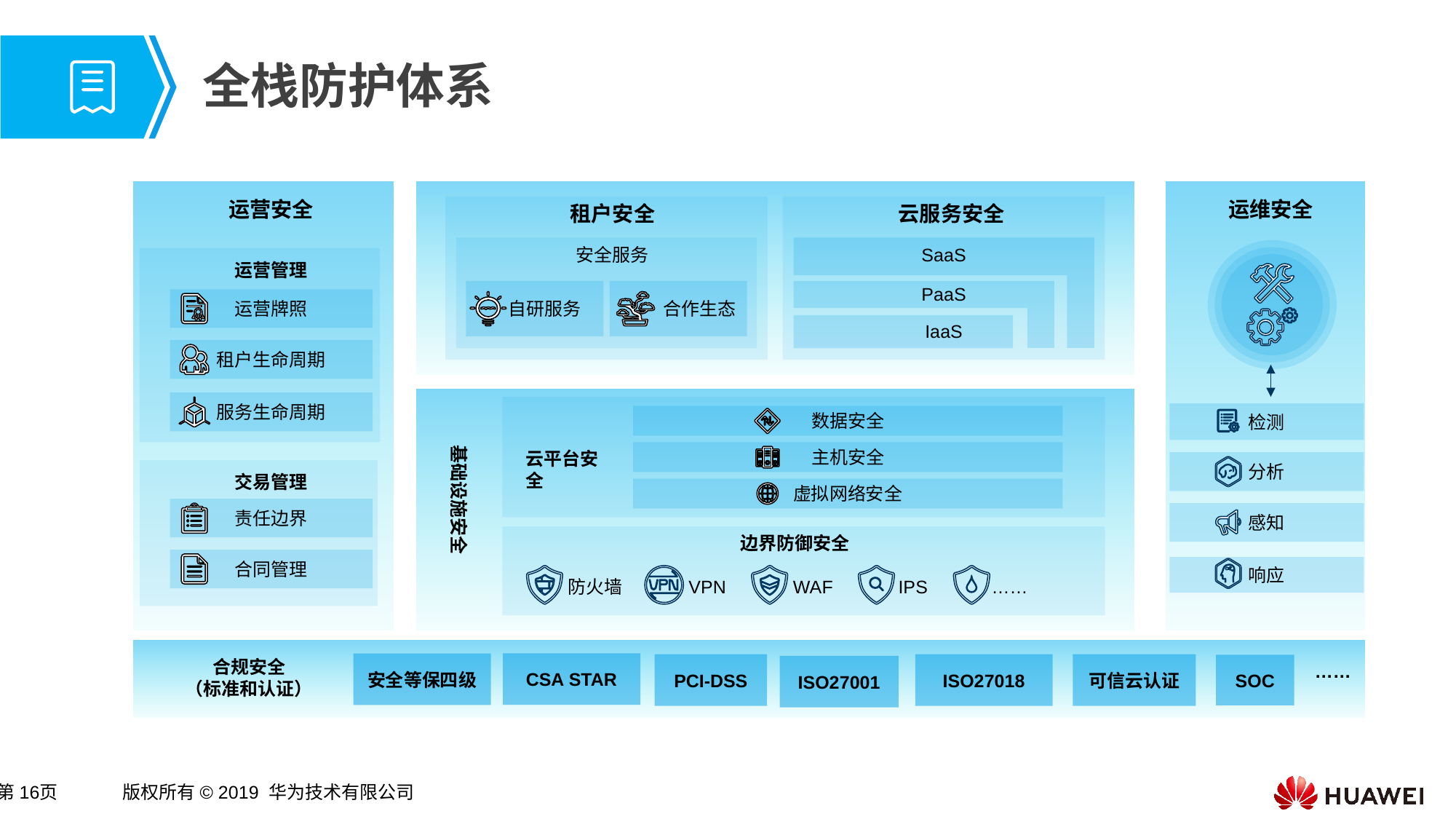

# 全栈防护体系

运维安全
运营安全

租户安全
云服务安全

安全服务
SaaS

运营管理

    自研服务
      合作生态
PaaS
运营牌照

IaaS
租户生命周期

服务生命周期

检测
数据安全

主机安全
云平台安全
基础设施安全

分析

交易管理
虚拟网络安全

责任边界

感知

边界防御安全
合同管理

响应

防火墙
VPN
WAF
IPS
……

CSA STAR
安全等保四级
可信云认证
PCI-DSS
ISO27018
SOC
合规安全
（标准和认证）
ISO27001
……